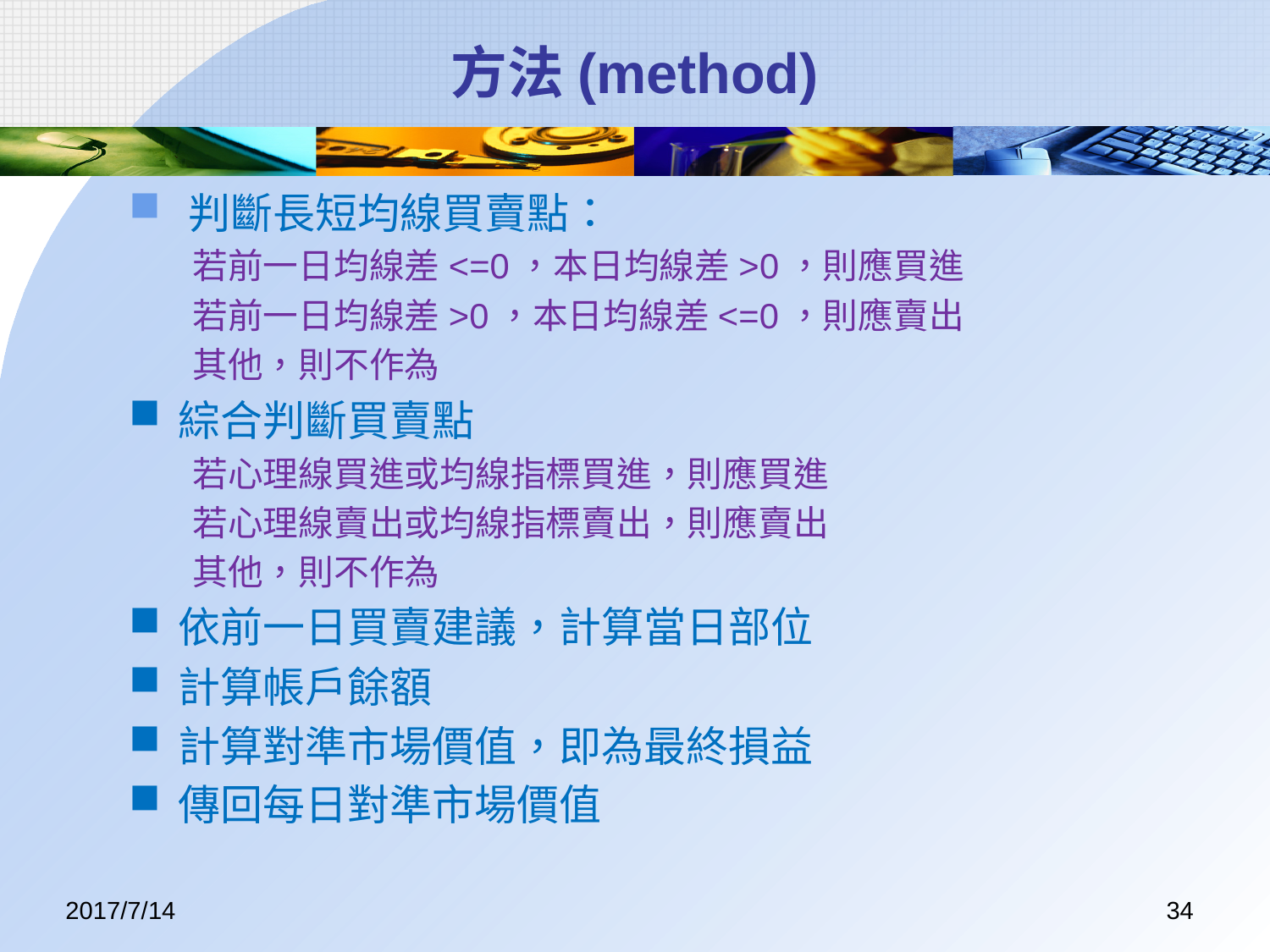

# 方法(method)
 判斷長短均線買賣點：
若前一日均線差<=0，本日均線差>0，則應買進
若前一日均線差>0，本日均線差<=0，則應賣出
其他，則不作為
綜合判斷買賣點
若心理線買進或均線指標買進，則應買進
若心理線賣出或均線指標賣出，則應賣出
其他，則不作為
依前一日買賣建議，計算當日部位
計算帳戶餘額
計算對準市場價值，即為最終損益
傳回每日對準市場價值

2017/7/14
34